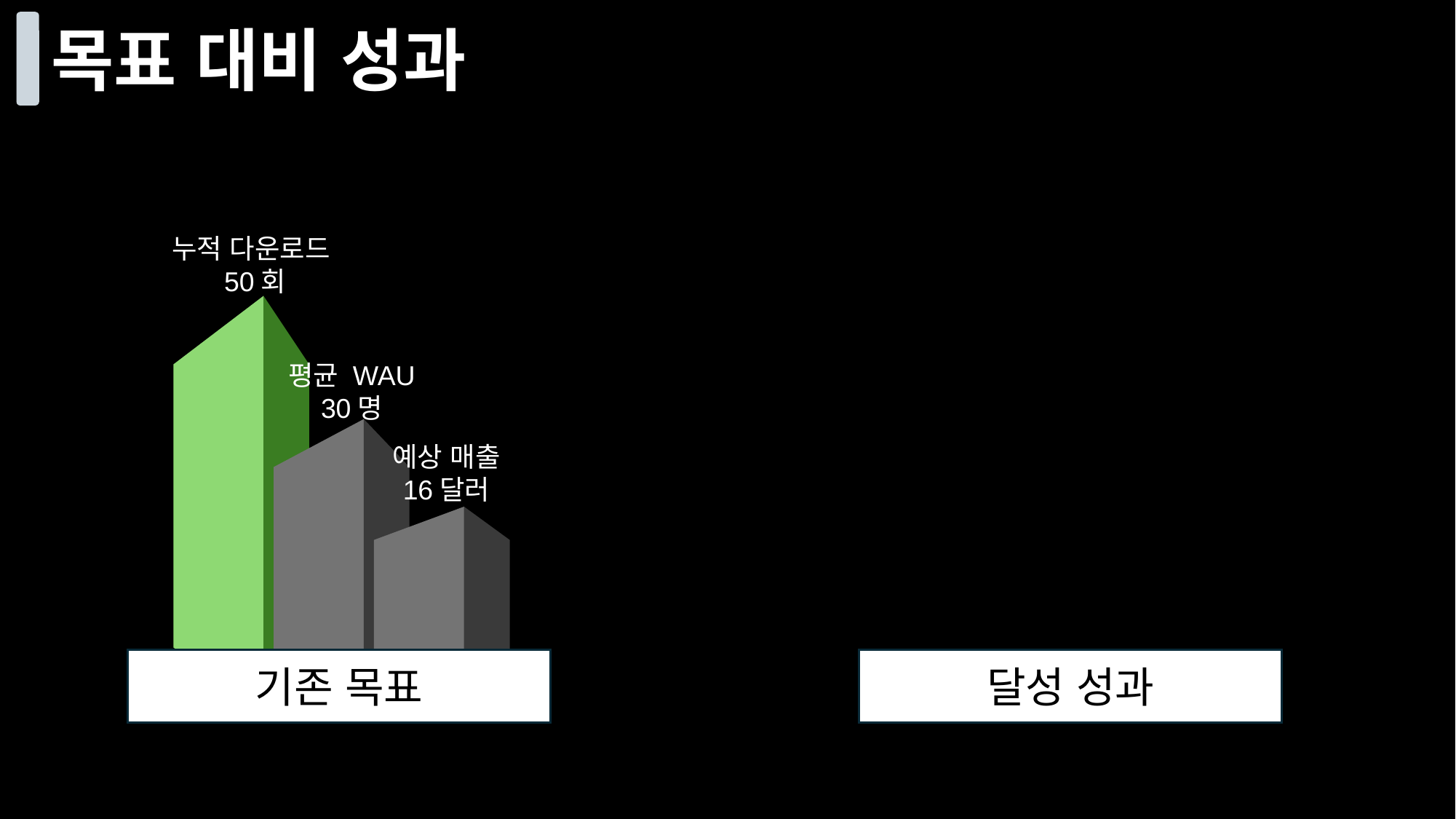

목표 대비 성과
누적 다운로드
50회

평균 WAU
30명

예상 매출
16달러

기존 목표
달성 성과
평균 WAU
68명
예상 매출
약 45달러
누적 다운로드
84회

                   다운로드 68%
                   평균 WAU 126%
                   예상매출 181%
            초과달성